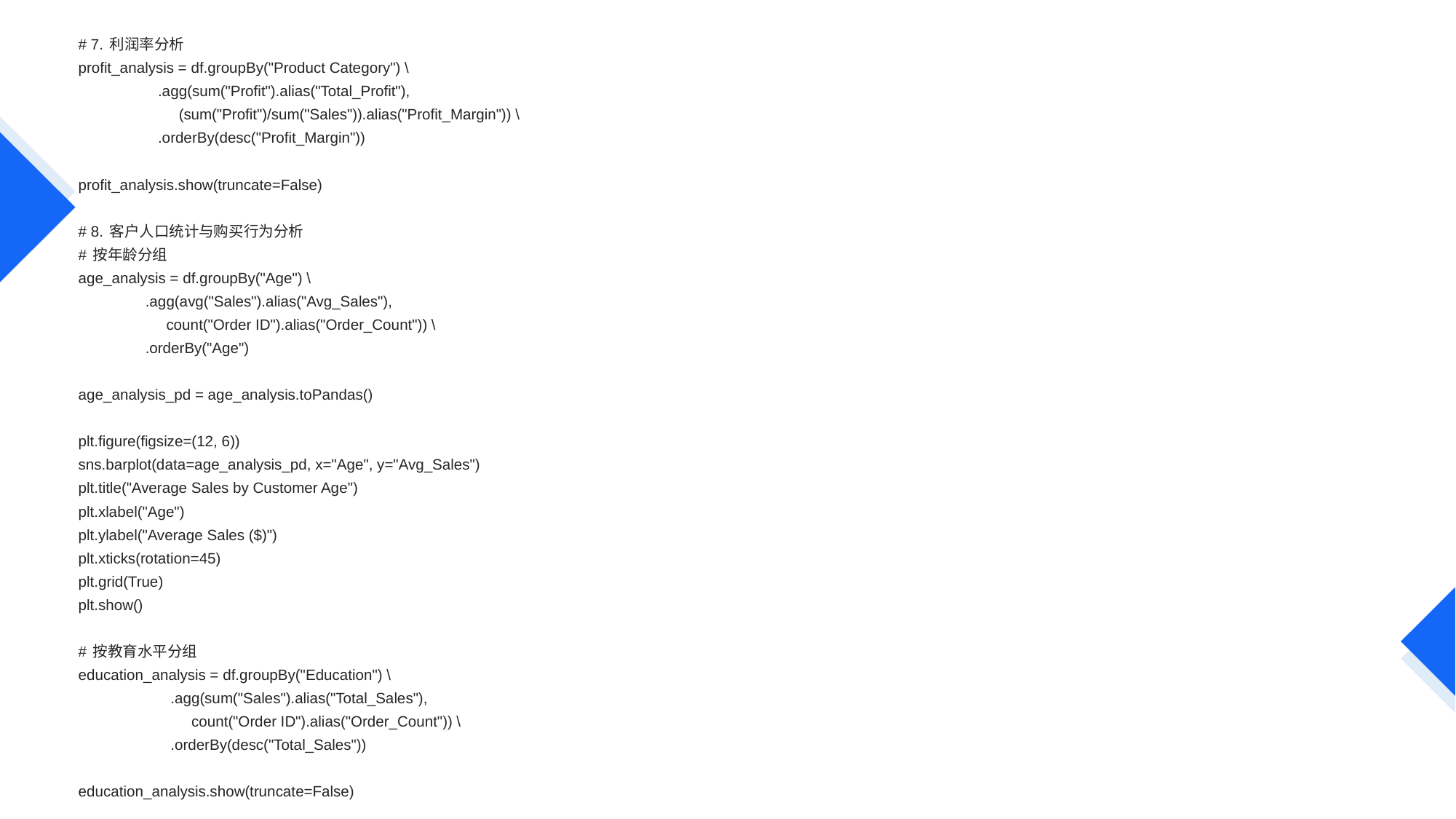

# 7. 利润率分析
profit_analysis = df.groupBy("Product Category") \
                   .agg(sum("Profit").alias("Total_Profit"),
                        (sum("Profit")/sum("Sales")).alias("Profit_Margin")) \
                   .orderBy(desc("Profit_Margin"))

profit_analysis.show(truncate=False)

# 8. 客户人口统计与购买行为分析
# 按年龄分组
age_analysis = df.groupBy("Age") \
                .agg(avg("Sales").alias("Avg_Sales"),
                     count("Order ID").alias("Order_Count")) \
                .orderBy("Age")

age_analysis_pd = age_analysis.toPandas()

plt.figure(figsize=(12, 6))
sns.barplot(data=age_analysis_pd, x="Age", y="Avg_Sales")
plt.title("Average Sales by Customer Age")
plt.xlabel("Age")
plt.ylabel("Average Sales ($)")
plt.xticks(rotation=45)
plt.grid(True)
plt.show()

# 按教育水平分组
education_analysis = df.groupBy("Education") \
                      .agg(sum("Sales").alias("Total_Sales"),
                           count("Order ID").alias("Order_Count")) \
                      .orderBy(desc("Total_Sales"))

education_analysis.show(truncate=False)
#